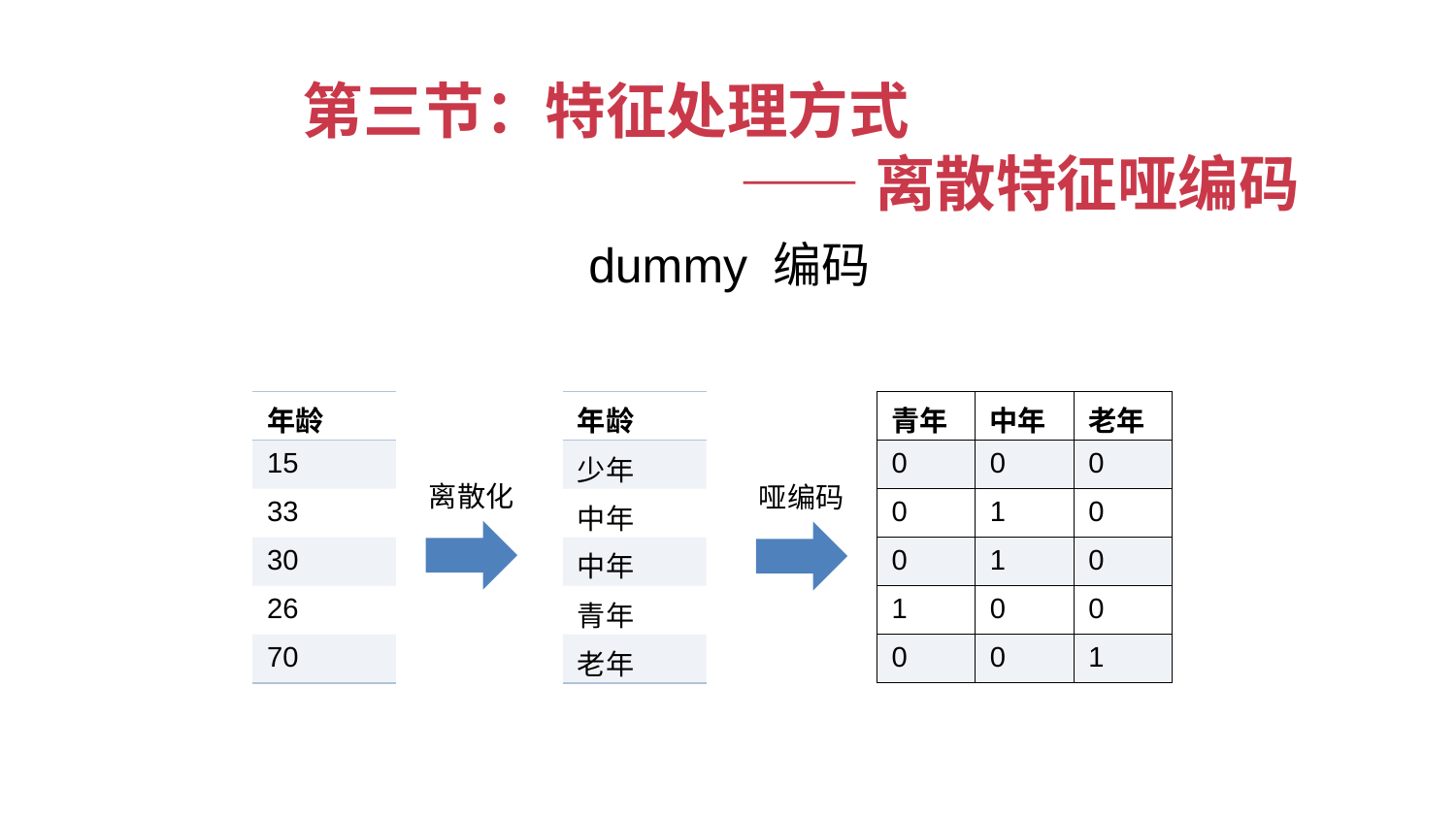

第三节：特征处理方式
——离散特征哑编码
dummy 编码
| 年龄 |
| --- |
| 15 |
| 33 |
| 30 |
| 26 |
| 70 |
| 年龄 |
| --- |
| 少年 |
| 中年 |
| 中年 |
| 青年 |
| 老年 |
| 青年 | 中年 | 老年 |
| --- | --- | --- |
| 0 | 0 | 0 |
| 0 | 1 | 0 |
| 0 | 1 | 0 |
| 1 | 0 | 0 |
| 0 | 0 | 1 |
离散化
哑编码